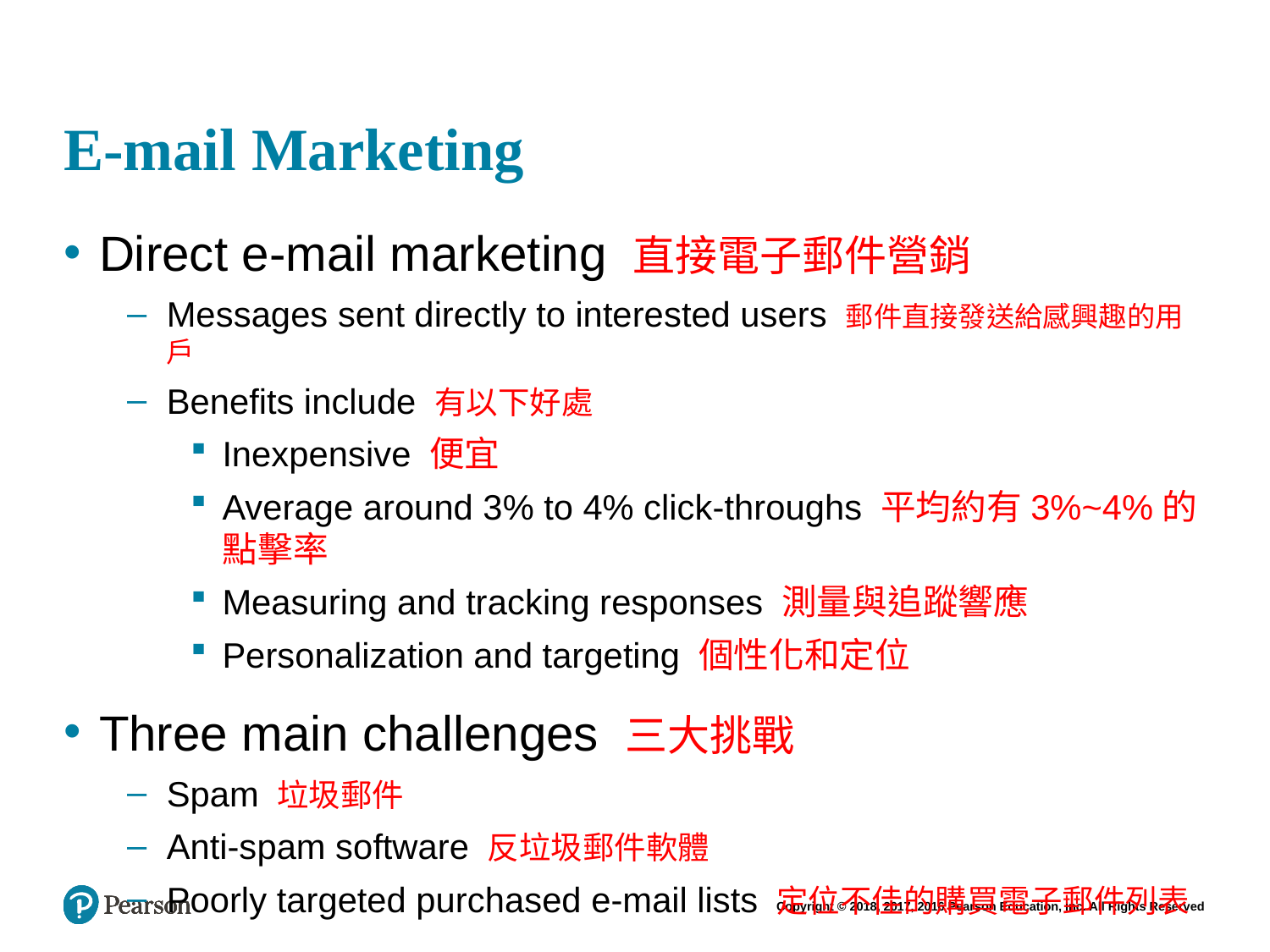

# E-mail Marketing
Direct e-mail marketing 直接電子郵件營銷
Messages sent directly to interested users 郵件直接發送給感興趣的用戶
Benefits include 有以下好處
Inexpensive 便宜
Average around 3% to 4% click-throughs 平均約有3%~4%的點擊率
Measuring and tracking responses 測量與追蹤響應
Personalization and targeting 個性化和定位
Three main challenges 三大挑戰
Spam 垃圾郵件
Anti-spam software 反垃圾郵件軟體
Poorly targeted purchased e-mail lists 定位不佳的購買電子郵件列表